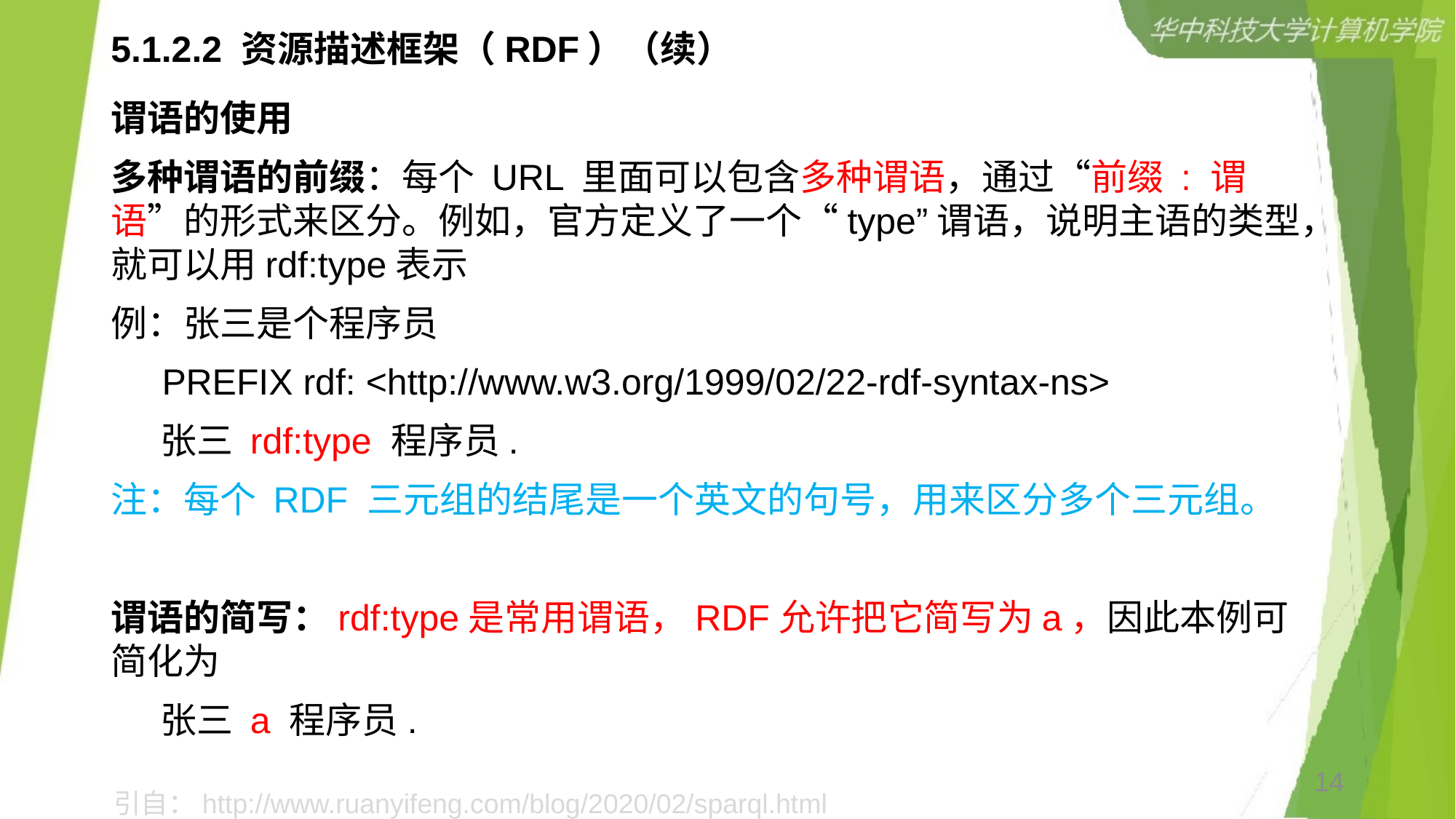

# 5.1.2.2 资源描述框架（RDF）（续）
谓语的使用
多种谓语的前缀：每个 URL 里面可以包含多种谓语，通过“前缀 : 谓语”的形式来区分。例如，官方定义了一个“type”谓语，说明主语的类型，就可以用rdf:type表示
例：张三是个程序员
     PREFIX rdf: <http://www.w3.org/1999/02/22-rdf-syntax-ns>
     张三 rdf:type 程序员.
注：每个 RDF 三元组的结尾是一个英文的句号，用来区分多个三元组。

谓语的简写：rdf:type是常用谓语，RDF允许把它简写为a，因此本例可简化为
     张三 a 程序员.
14
引自：http://www.ruanyifeng.com/blog/2020/02/sparql.html